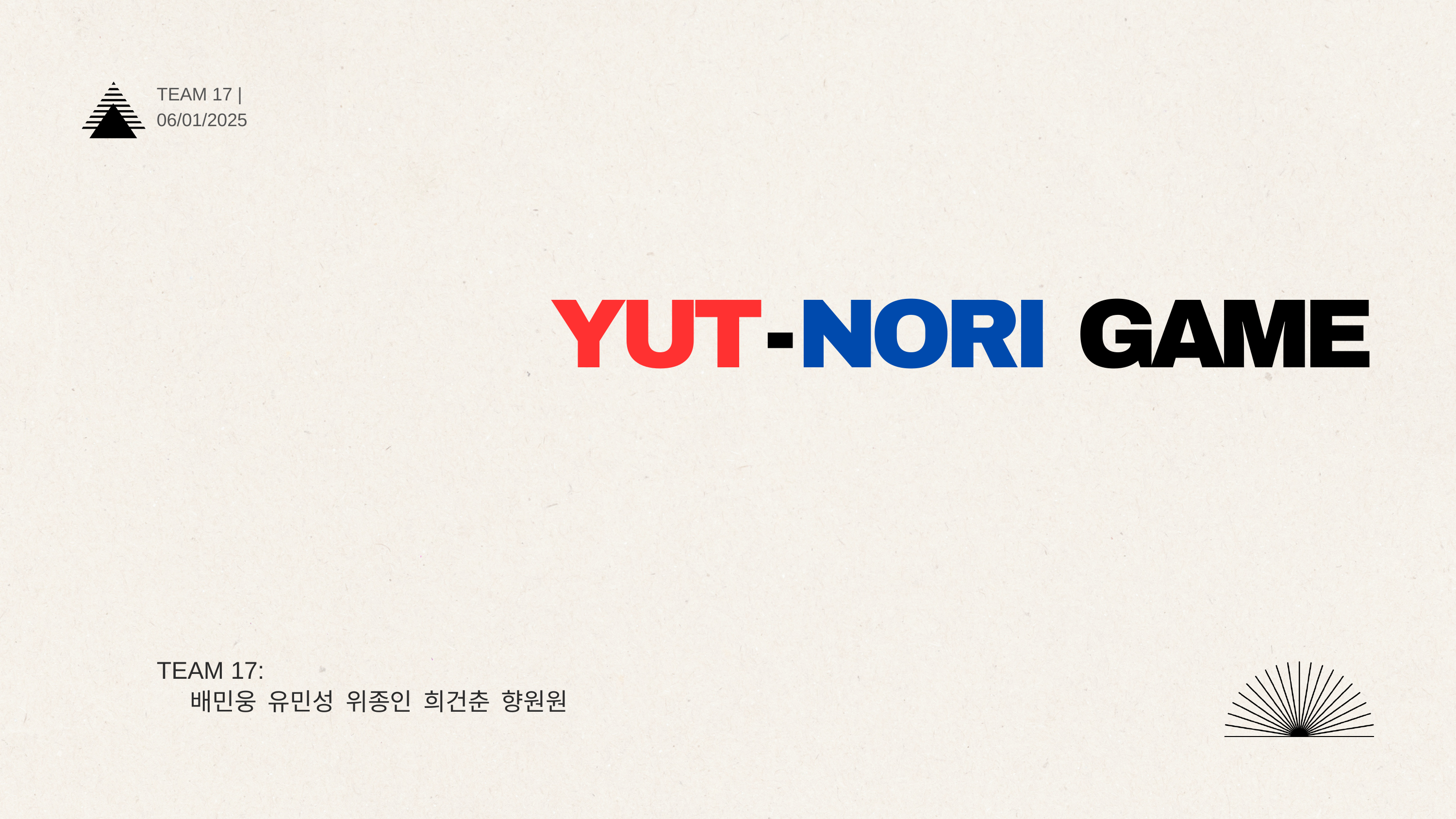

TEAM 17 |
06/01/2025

YUT-NORI GAME
TEAM 17:
     배민웅  유민성  위종인  희건춘  향원원